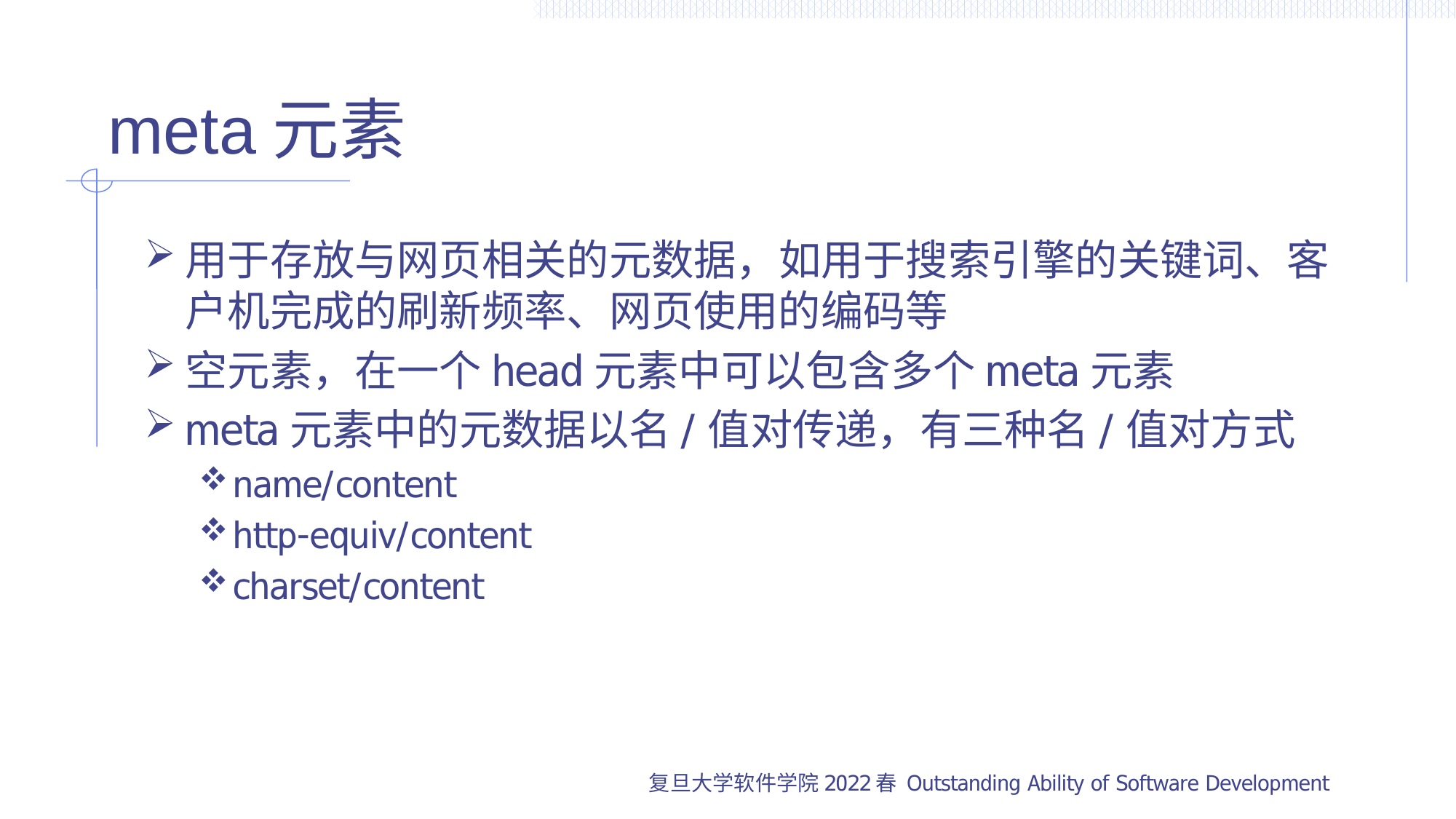

# meta元素
用于存放与网页相关的元数据，如用于搜索引擎的关键词、客户机完成的刷新频率、网页使用的编码等
空元素，在一个head元素中可以包含多个meta元素
meta元素中的元数据以名/值对传递，有三种名/值对方式
name/content
http-equiv/content
charset/content